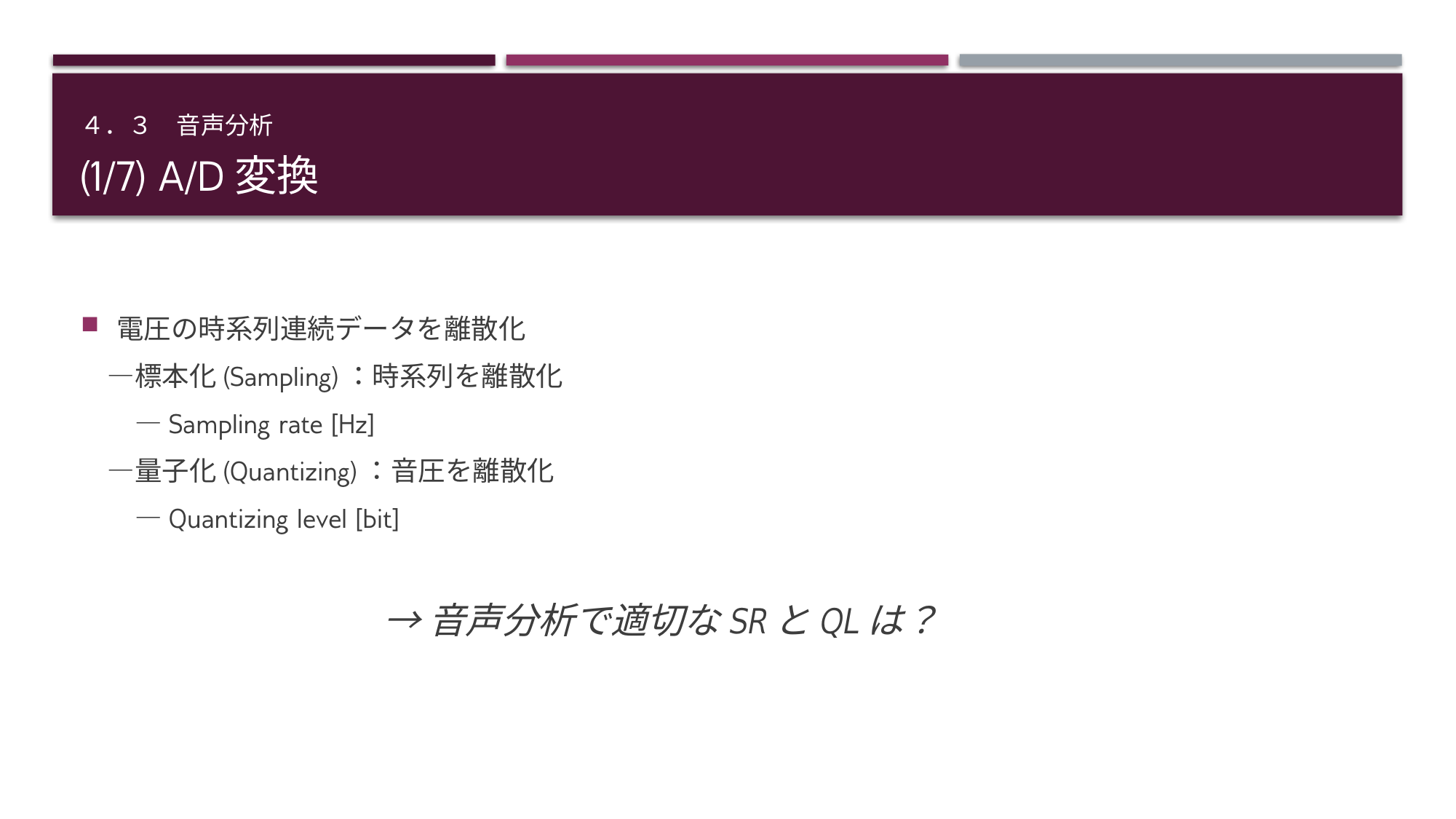

４．３　音声分析
# (1/7) A/D変換
電圧の時系列連続データを離散化
　―標本化(Sampling)：時系列を離散化
　　―Sampling rate [Hz]
　―量子化(Quantizing)：音圧を離散化
　　―Quantizing level [bit]

→音声分析で適切なSRとQLは？